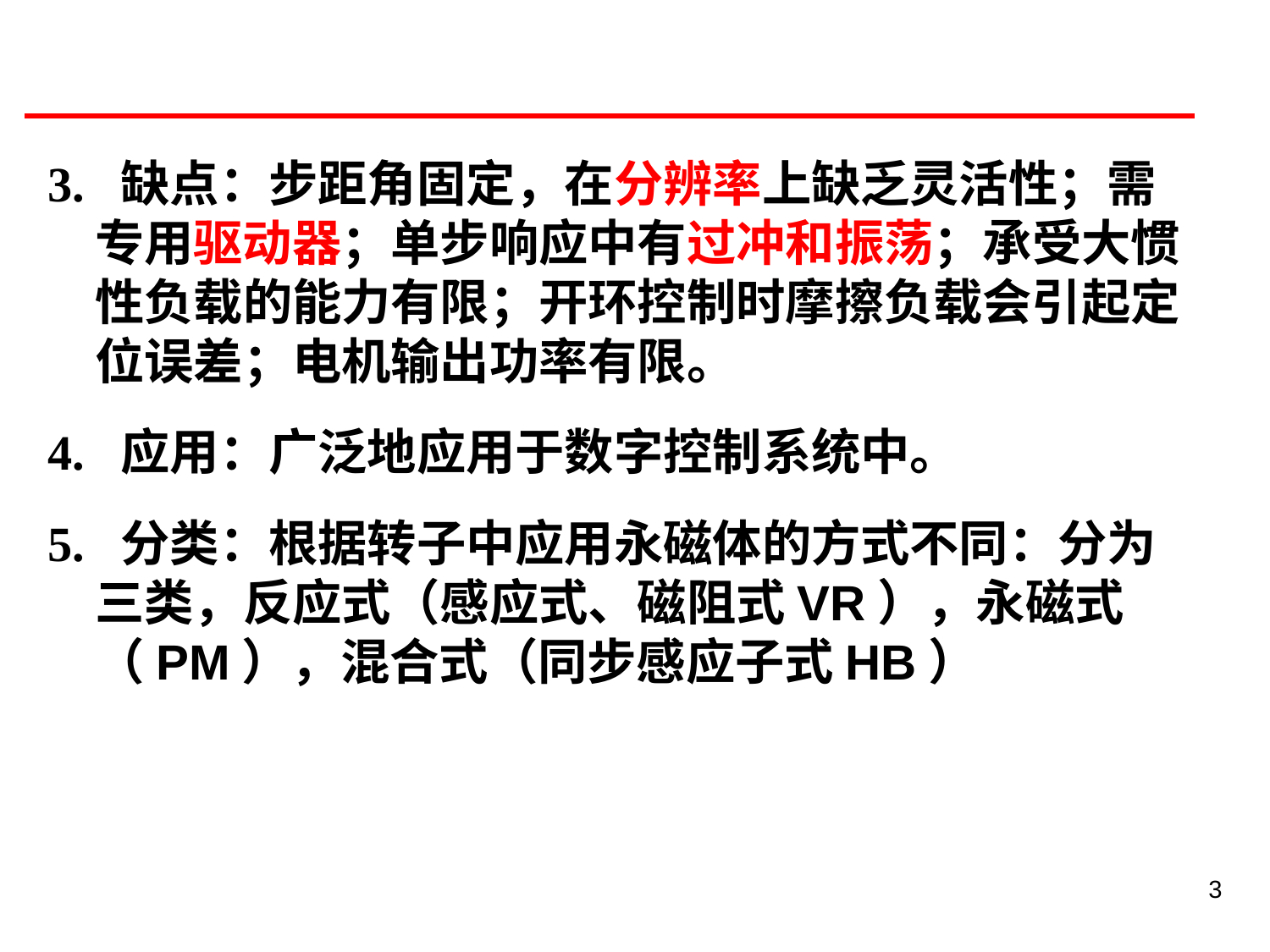

3.  缺点：步距角固定，在分辨率上缺乏灵活性；需专用驱动器；单步响应中有过冲和振荡；承受大惯性负载的能力有限；开环控制时摩擦负载会引起定位误差；电机输出功率有限。
4.  应用：广泛地应用于数字控制系统中。
5.  分类：根据转子中应用永磁体的方式不同：分为三类，反应式（感应式、磁阻式VR），永磁式（PM），混合式（同步感应子式HB）
3